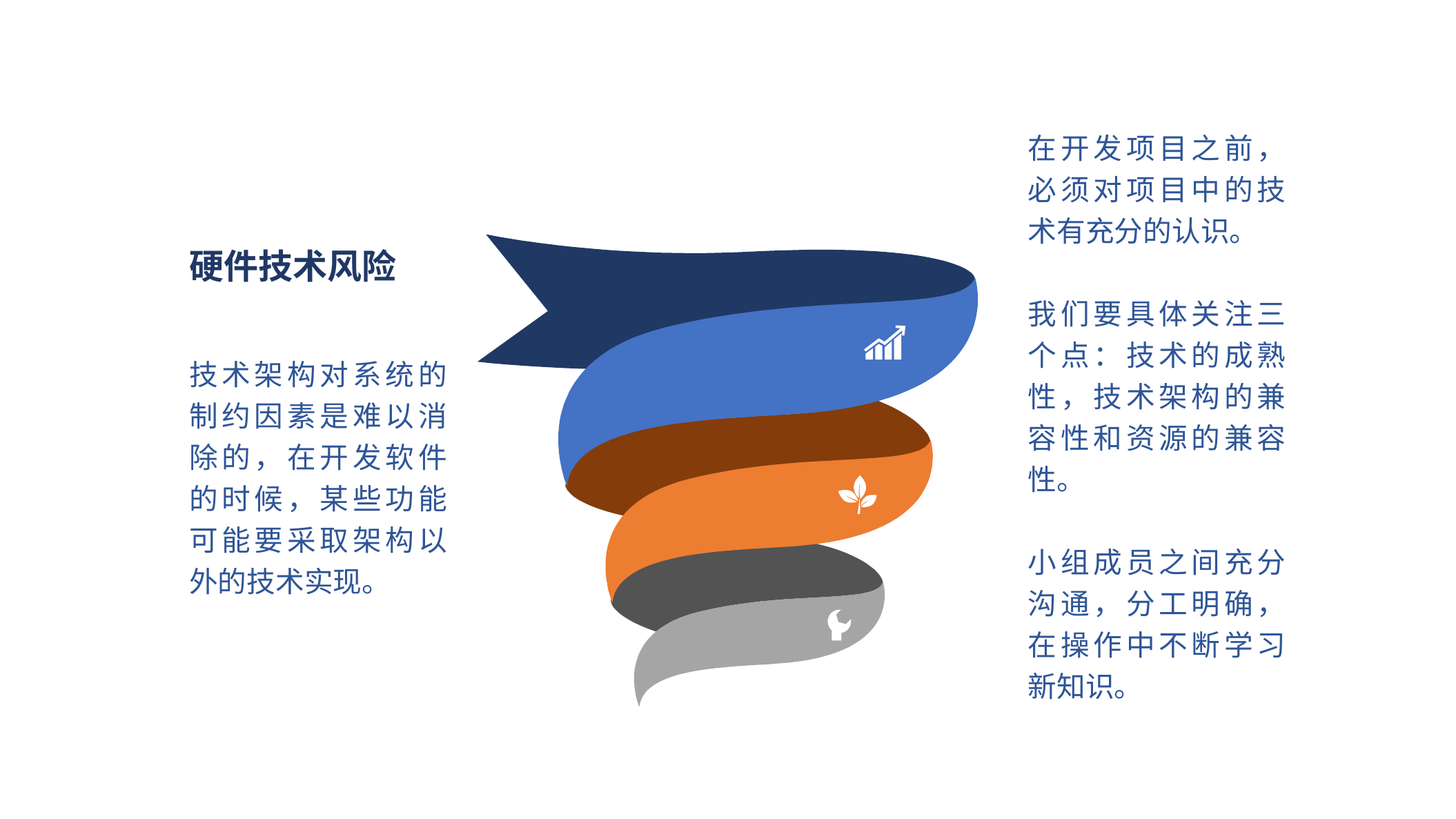

在开发项目之前，必须对项目中的技术有充分的认识。

我们要具体关注三个点：技术的成熟性，技术架构的兼容性和资源的兼容性。

小组成员之间充分沟通，分工明确，在操作中不断学习新知识。
硬件技术风险

技术架构对系统的制约因素是难以消除的，在开发软件的时候，某些功能可能要采取架构以外的技术实现。